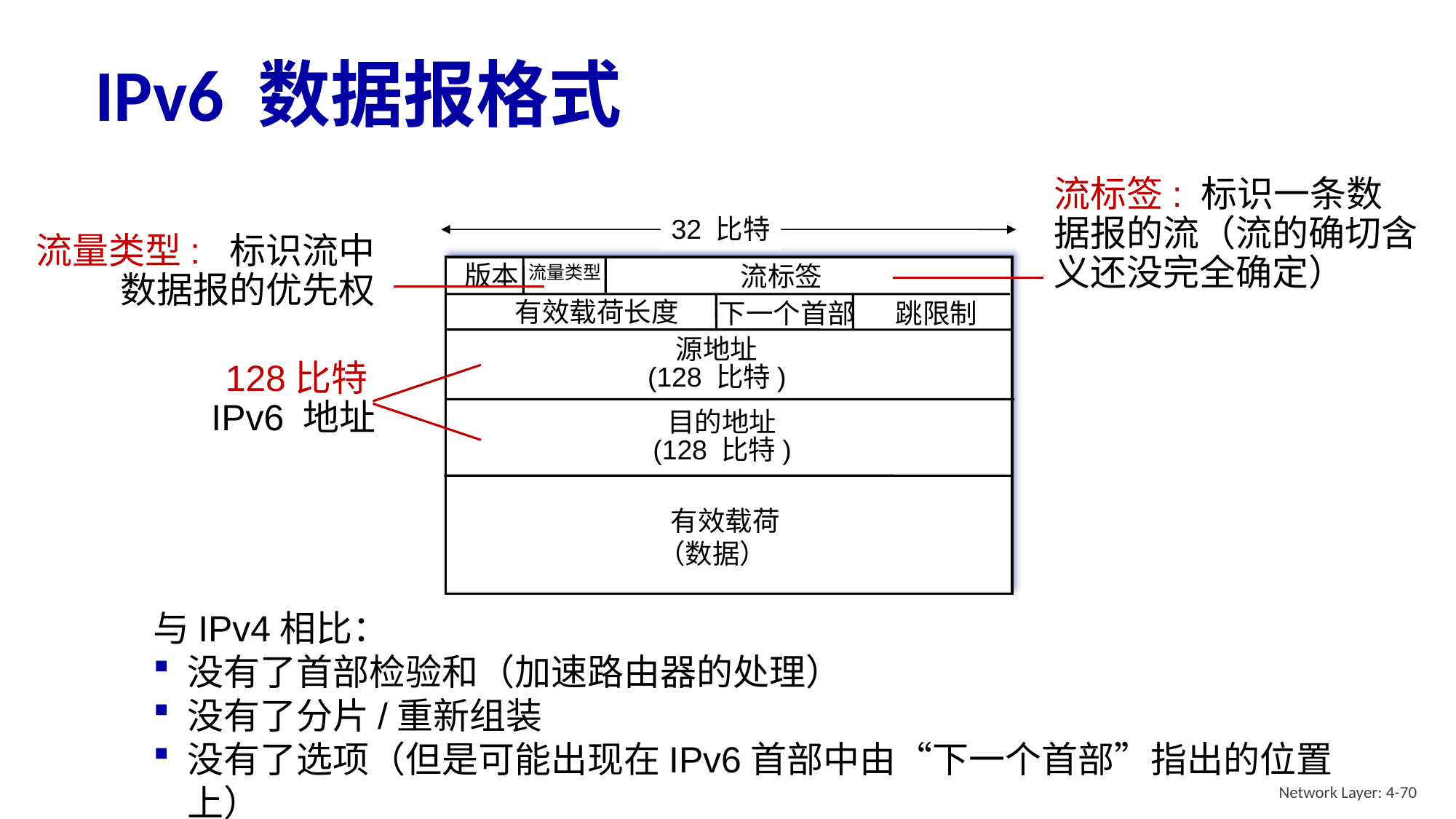

# IPv6 数据报格式
流标签: 标识一条数据报的流（流的确切含义还没完全确定）
32 比特
流量类型:  标识流中数据报的优先权

版本
流标签
流量类型

有效载荷长度
下一个首部
跳限制

源地址
(128 比特)
128比特
IPv6 地址

目的地址
(128 比特)

 有效载荷
（数据）
与IPv4相比：
没有了首部检验和（加速路由器的处理）
没有了分片/重新组装
没有了选项（但是可能出现在IPv6首部中由“下一个首部”指出的位置上）
Network Layer: 4-70